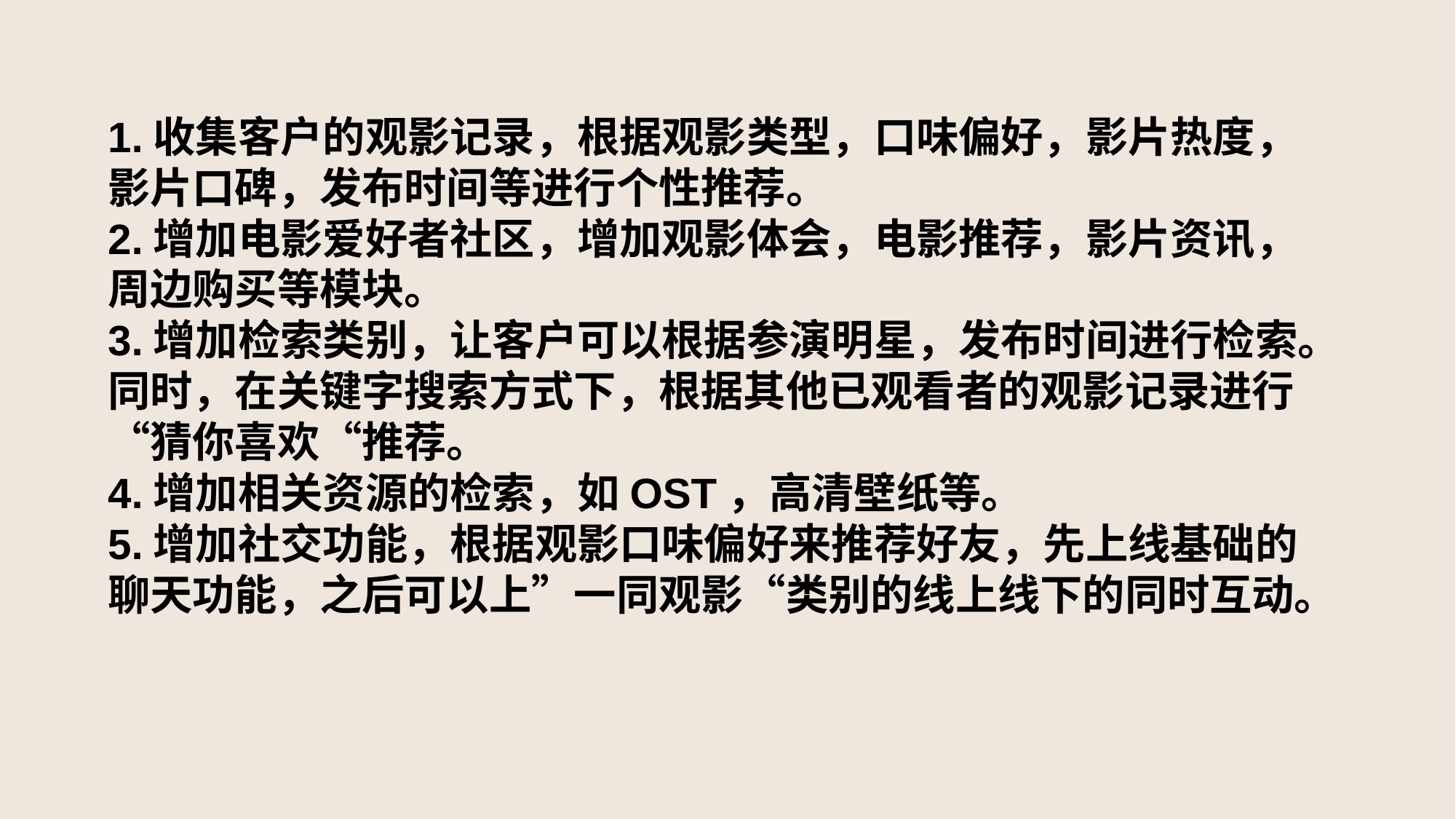

1.收集客户的观影记录，根据观影类型，口味偏好，影片热度，影片口碑，发布时间等进行个性推荐。
2.增加电影爱好者社区，增加观影体会，电影推荐，影片资讯，周边购买等模块。
3.增加检索类别，让客户可以根据参演明星，发布时间进行检索。同时，在关键字搜索方式下，根据其他已观看者的观影记录进行“猜你喜欢“推荐。
4.增加相关资源的检索，如OST，高清壁纸等。
5.增加社交功能，根据观影口味偏好来推荐好友，先上线基础的聊天功能，之后可以上”一同观影“类别的线上线下的同时互动。